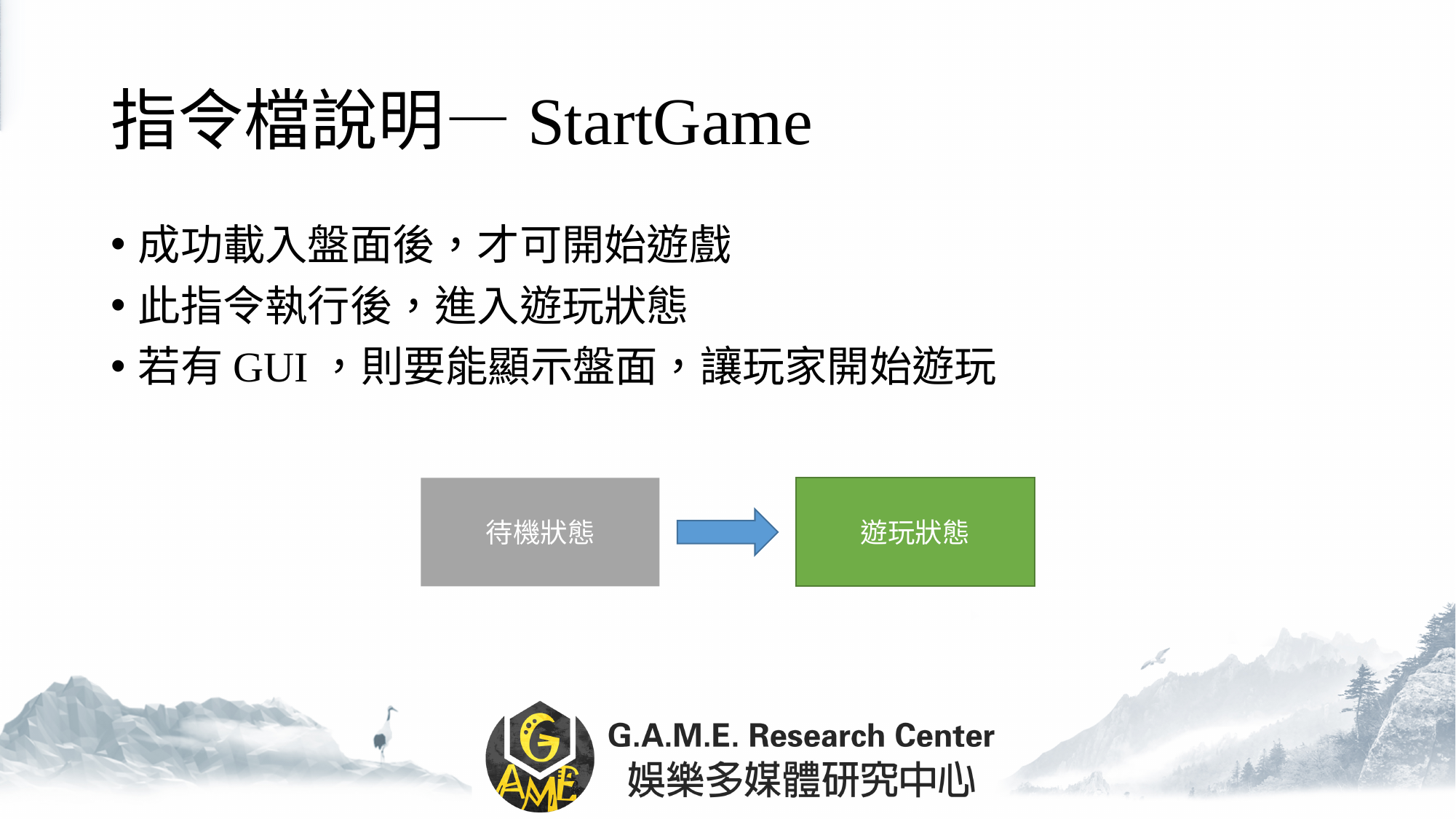

# 指令檔說明―StartGame
成功載入盤面後，才可開始遊戲
此指令執行後，進入遊玩狀態
若有GUI，則要能顯示盤面，讓玩家開始遊玩
待機狀態
遊玩狀態